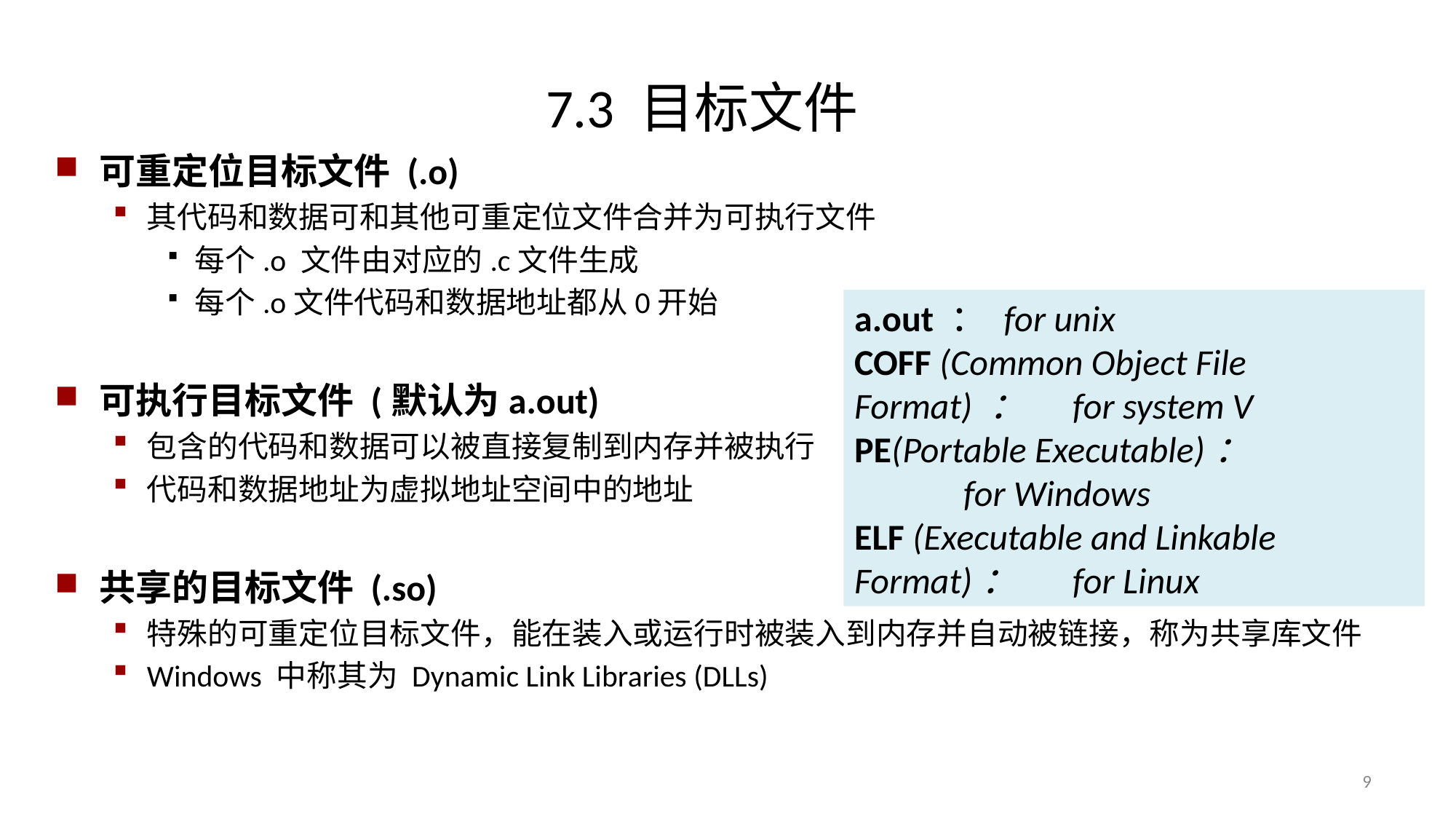

# 7.3 目标文件
可重定位目标文件 (.o)
其代码和数据可和其他可重定位文件合并为可执行文件
每个.o 文件由对应的.c文件生成
每个.o文件代码和数据地址都从0开始

可执行目标文件 (默认为a.out)
包含的代码和数据可以被直接复制到内存并被执行
代码和数据地址为虚拟地址空间中的地址

共享的目标文件 (.so)
特殊的可重定位目标文件，能在装入或运行时被装入到内存并自动被链接，称为共享库文件
Windows 中称其为 Dynamic Link Libraries (DLLs)

a.out ： for unix
COFF (Common Object File Format) ：	for system V
PE(Portable Executable)：			for Windows
ELF (Executable and Linkable Format)：	for Linux
9